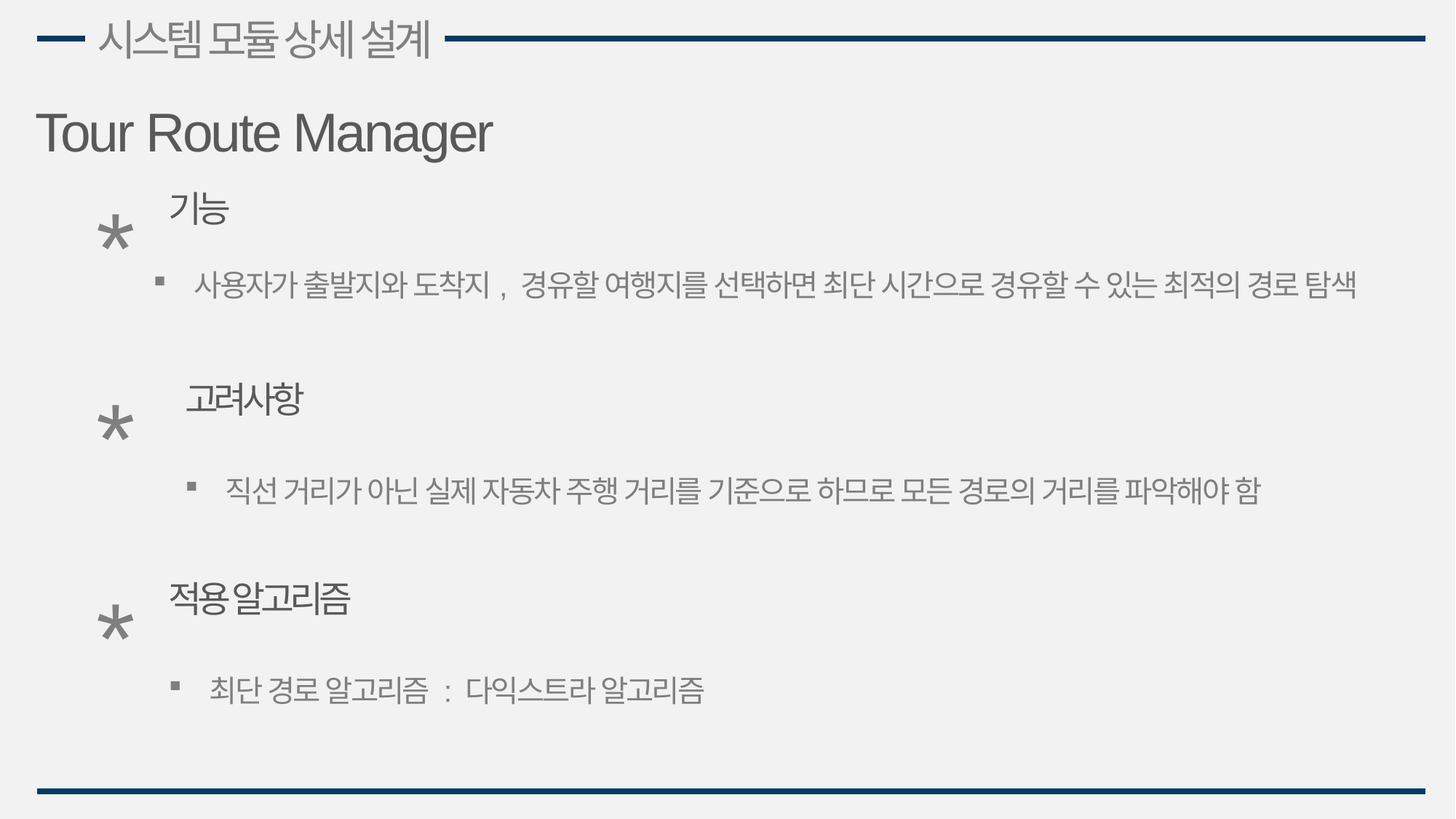

시스템 모듈 상세 설계
Tour Route Manager
*
기능
사용자가 출발지와 도착지, 경유할 여행지를 선택하면 최단 시간으로 경유할 수 있는 최적의 경로 탐색
*
고려사항
직선 거리가 아닌 실제 자동차 주행 거리를 기준으로 하므로 모든 경로의 거리를 파악해야 함
*
적용 알고리즘
최단 경로 알고리즘 : 다익스트라 알고리즘